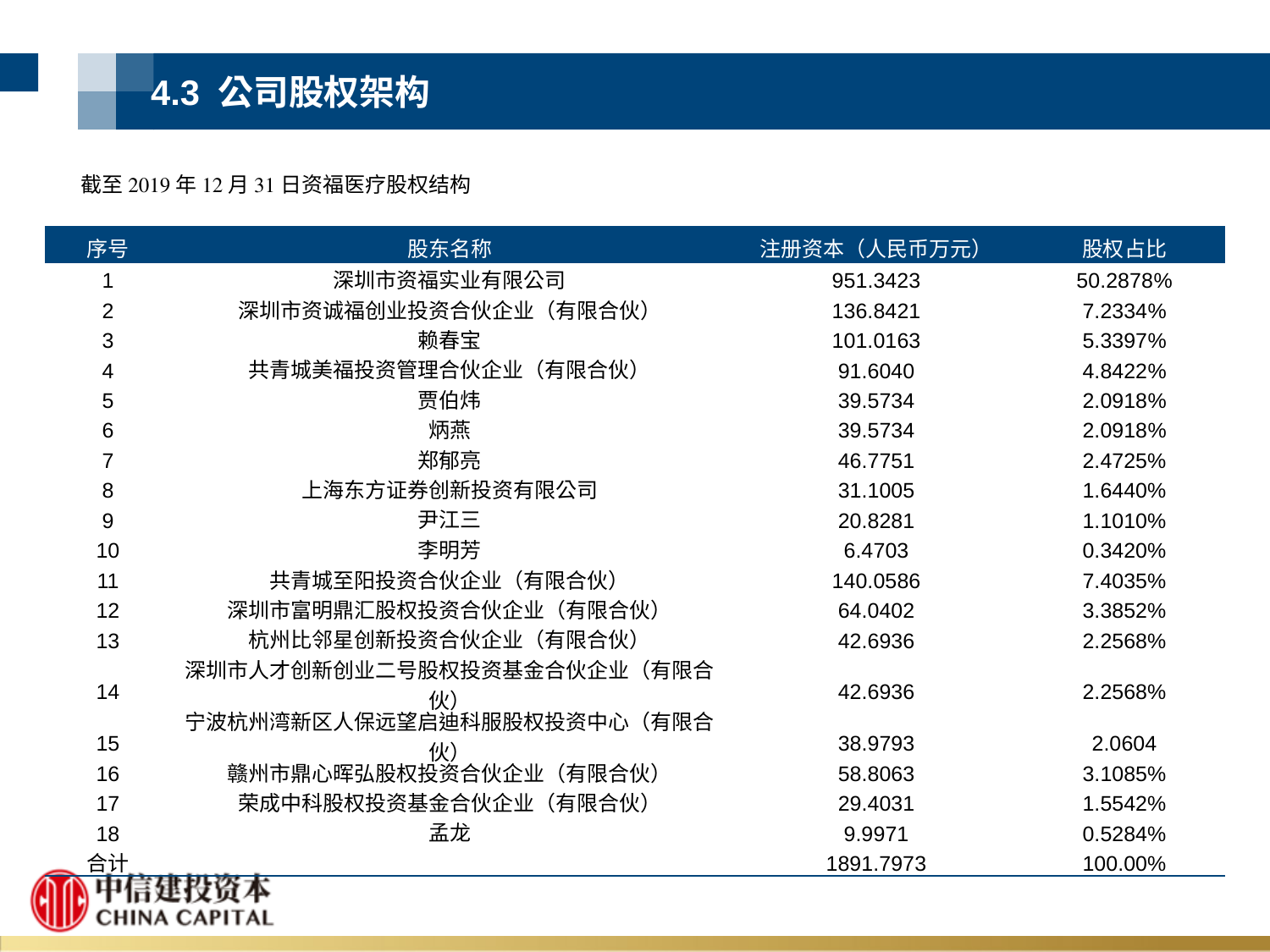

4.3 公司股权架构
截至2019年12月31日资福医疗股权结构
| 序号 | 股东名称 | 注册资本（人民币万元） | 股权占比 |
| --- | --- | --- | --- |
| 1 | 深圳市资福实业有限公司 | 951.3423 | 50.2878% |
| 2 | 深圳市资诚福创业投资合伙企业（有限合伙） | 136.8421 | 7.2334% |
| 3 | 赖春宝 | 101.0163 | 5.3397% |
| 4 | 共青城美福投资管理合伙企业（有限合伙） | 91.6040 | 4.8422% |
| 5 | 贾伯炜 | 39.5734 | 2.0918% |
| 6 | 炳燕 | 39.5734 | 2.0918% |
| 7 | 郑郁亮 | 46.7751 | 2.4725% |
| 8 | 上海东方证券创新投资有限公司 | 31.1005 | 1.6440% |
| 9 | 尹江三 | 20.8281 | 1.1010% |
| 10 | 李明芳 | 6.4703 | 0.3420% |
| 11 | 共青城至阳投资合伙企业（有限合伙） | 140.0586 | 7.4035% |
| 12 | 深圳市富明鼎汇股权投资合伙企业（有限合伙） | 64.0402 | 3.3852% |
| 13 | 杭州比邻星创新投资合伙企业（有限合伙） | 42.6936 | 2.2568% |
| 14 | 深圳市人才创新创业二号股权投资基金合伙企业（有限合伙） | 42.6936 | 2.2568% |
| 15 | 宁波杭州湾新区人保远望启迪科服股权投资中心（有限合伙） | 38.9793 | 2.0604 |
| 16 | 赣州市鼎心晖弘股权投资合伙企业（有限合伙） | 58.8063 | 3.1085% |
| 17 | 荣成中科股权投资基金合伙企业（有限合伙） | 29.4031 | 1.5542% |
| 18 | 孟龙 | 9.9971 | 0.5284% |
| 合计 |  | 1891.7973 | 100.00% |